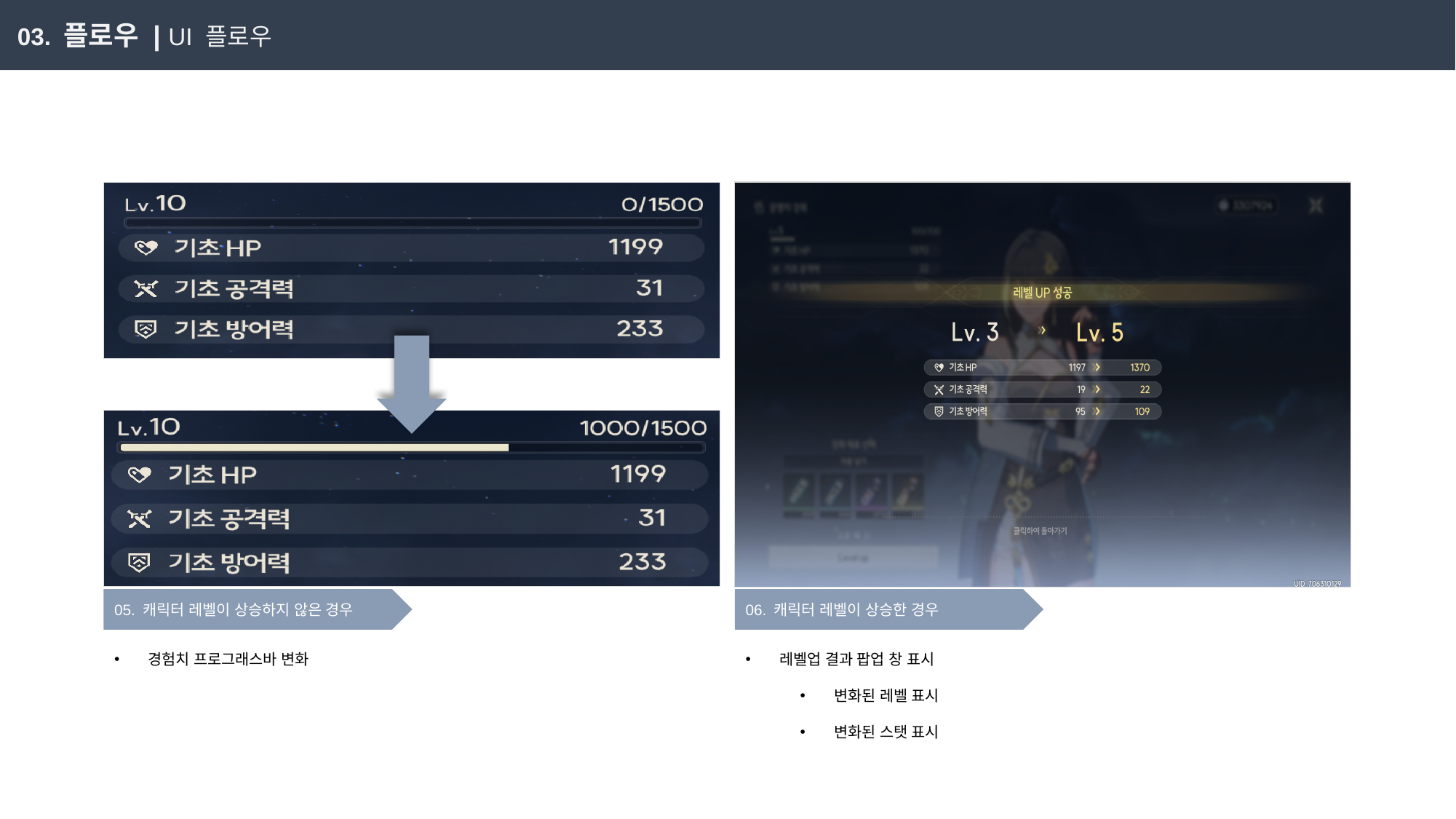

03. 플로우 | UI 플로우

05. 캐릭터 레벨이 상승하지 않은 경우
06. 캐릭터 레벨이 상승한 경우
경험치 프로그래스바 변화
레벨업 결과 팝업 창 표시
변화된 레벨 표시
변화된 스탯 표시